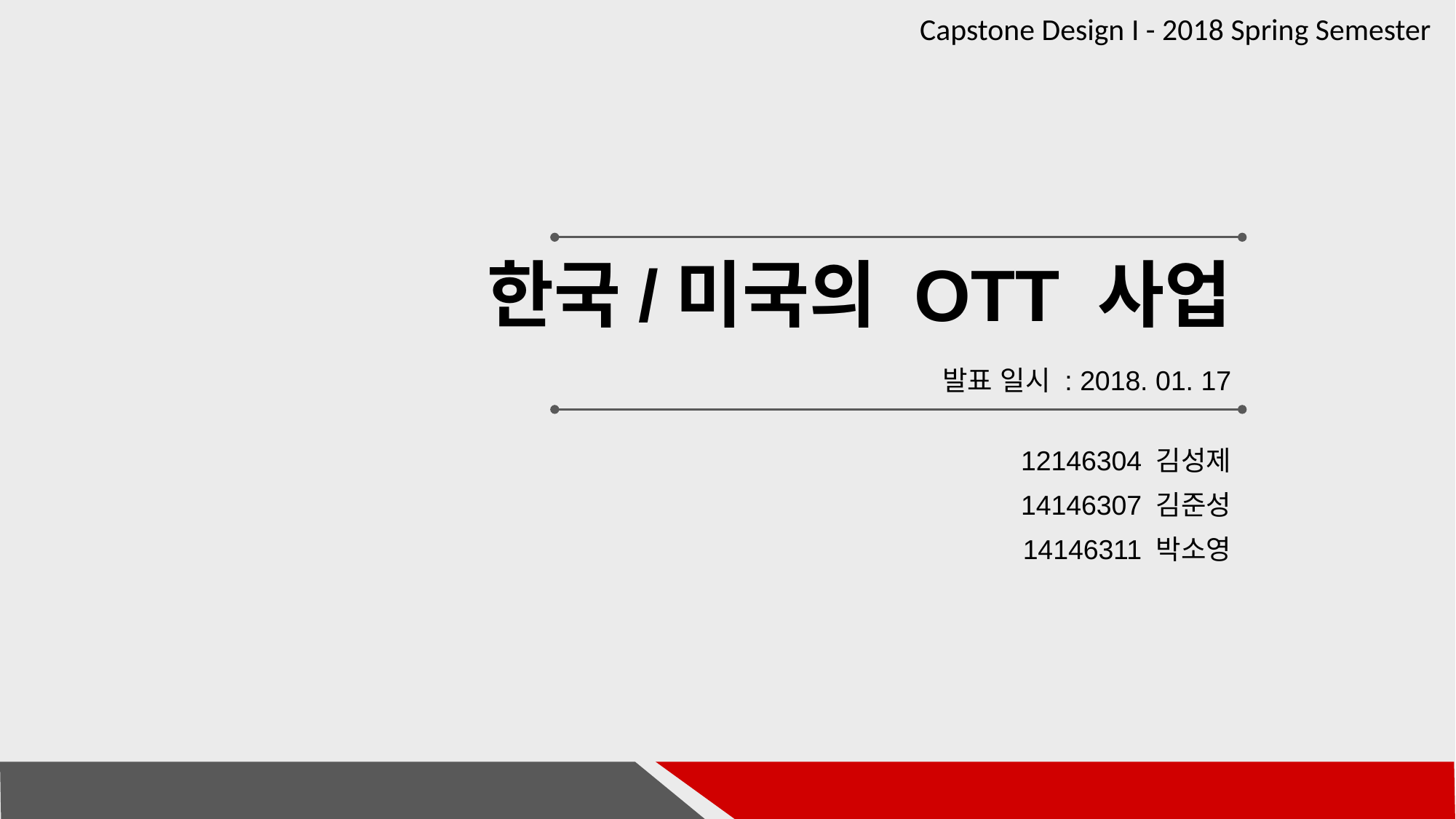

# 한국/미국의 OTT 사업
발표 일시 : 2018. 01. 17
12146304 김성제
14146307 김준성
14146311 박소영